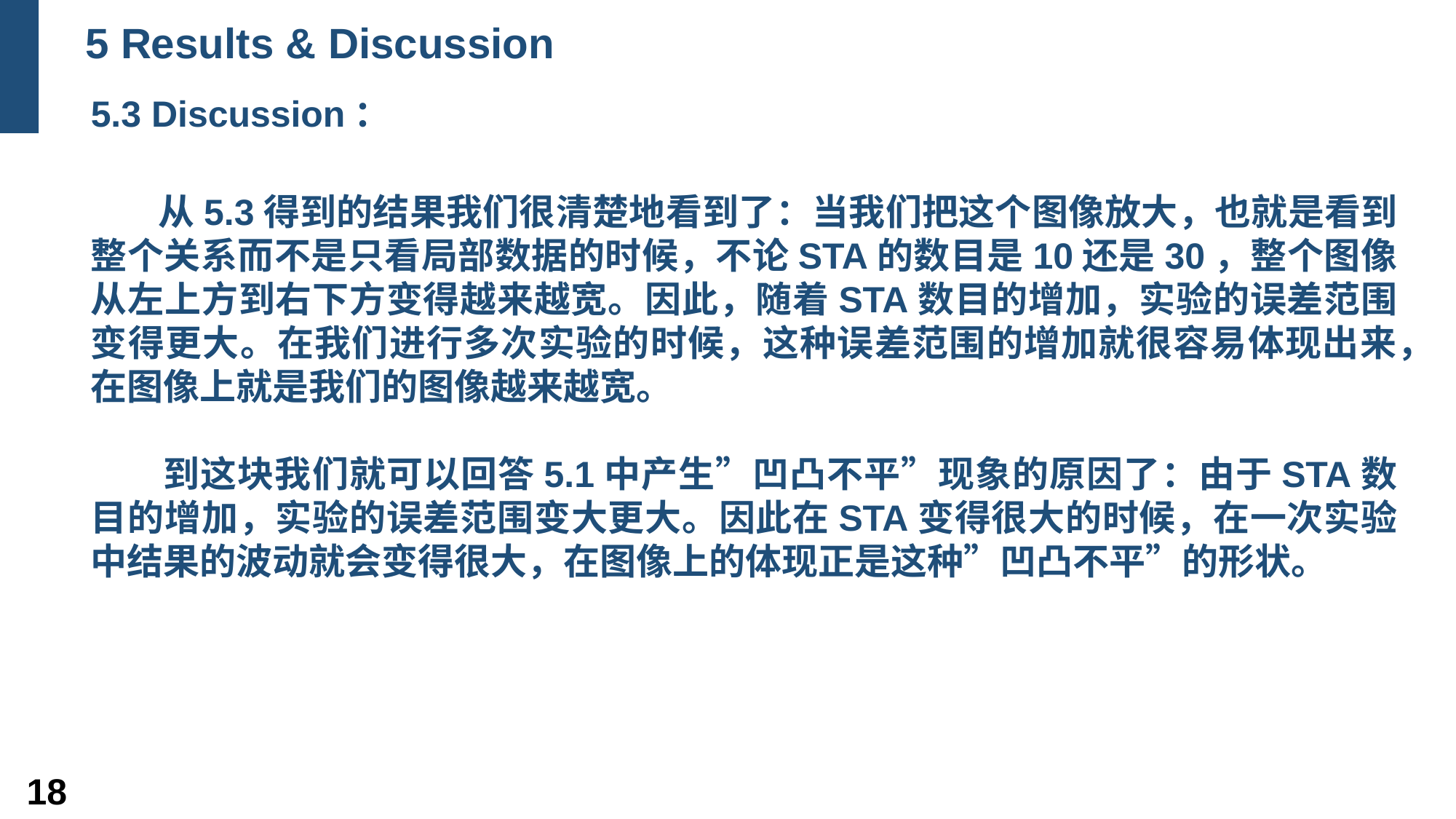

5 Results & Discussion
5.3 Discussion：
       从5.3得到的结果我们很清楚地看到了：当我们把这个图像放大，也就是看到整个关系而不是只看局部数据的时候，不论STA的数目是10还是30，整个图像从左上方到右下方变得越来越宽。因此，随着STA数目的增加，实验的误差范围变得更大。在我们进行多次实验的时候，这种误差范围的增加就很容易体现出来，在图像上就是我们的图像越来越宽。

       到这块我们就可以回答5.1中产生”凹凸不平”现象的原因了：由于STA数目的增加，实验的误差范围变大更大。因此在STA变得很大的时候，在一次实验中结果的波动就会变得很大，在图像上的体现正是这种”凹凸不平”的形状。

18